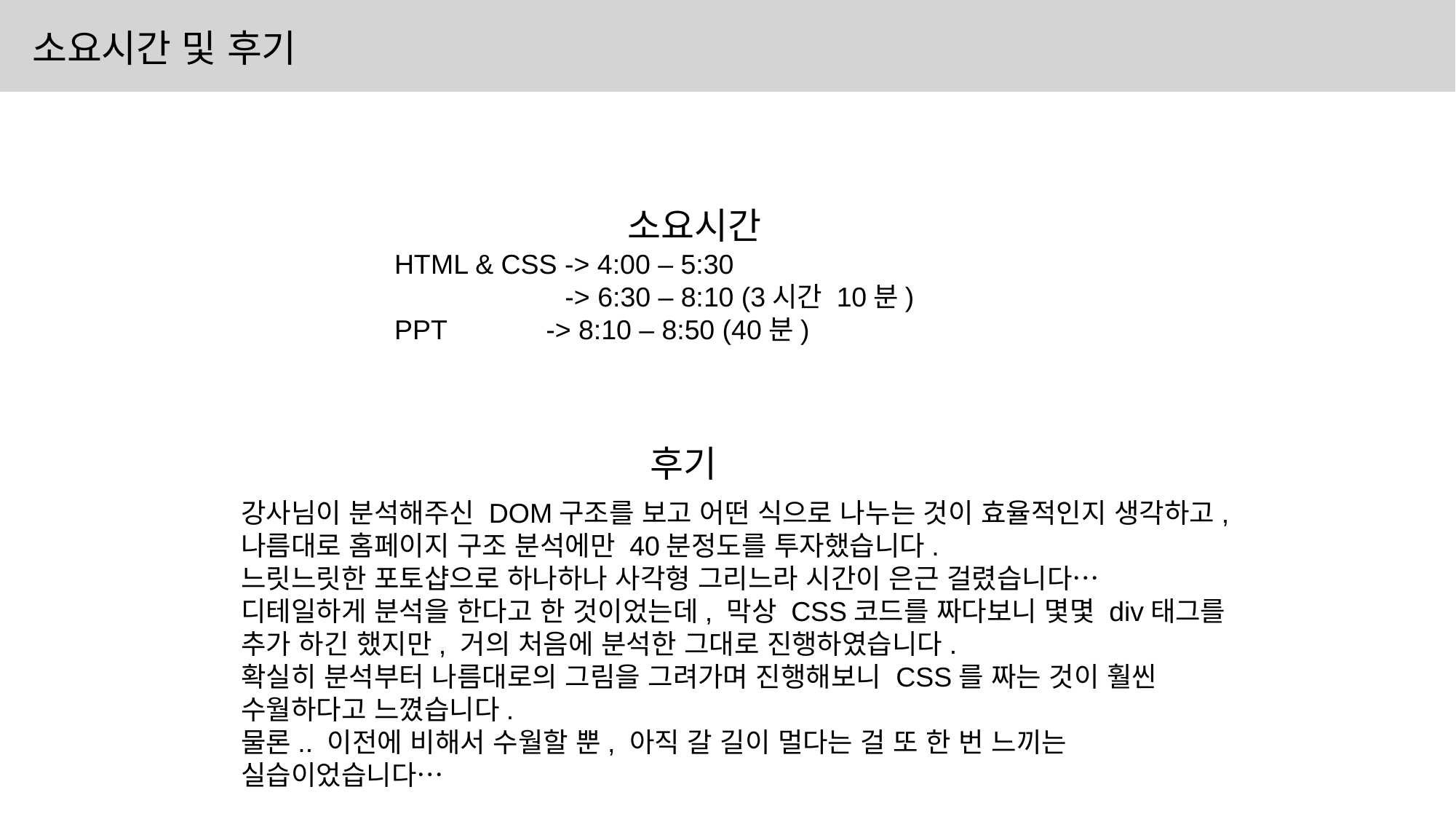

소요시간 및 후기
소요시간
HTML & CSS -> 4:00 – 5:30
HTML & CSS -> 6:30 – 8:10 (3시간 10분)
PPT             -> 8:10 – 8:50 (40분)

후기
강사님이 분석해주신 DOM구조를 보고 어떤 식으로 나누는 것이 효율적인지 생각하고, 나름대로 홈페이지 구조 분석에만 40분정도를 투자했습니다.
느릿느릿한 포토샵으로 하나하나 사각형 그리느라 시간이 은근 걸렸습니다…
디테일하게 분석을 한다고 한 것이었는데, 막상 CSS코드를 짜다보니 몇몇 div태그를 추가 하긴 했지만, 거의 처음에 분석한 그대로 진행하였습니다.
확실히 분석부터 나름대로의 그림을 그려가며 진행해보니 CSS를 짜는 것이 훨씬 수월하다고 느꼈습니다.
물론.. 이전에 비해서 수월할 뿐, 아직 갈 길이 멀다는 걸 또 한 번 느끼는 실습이었습니다…